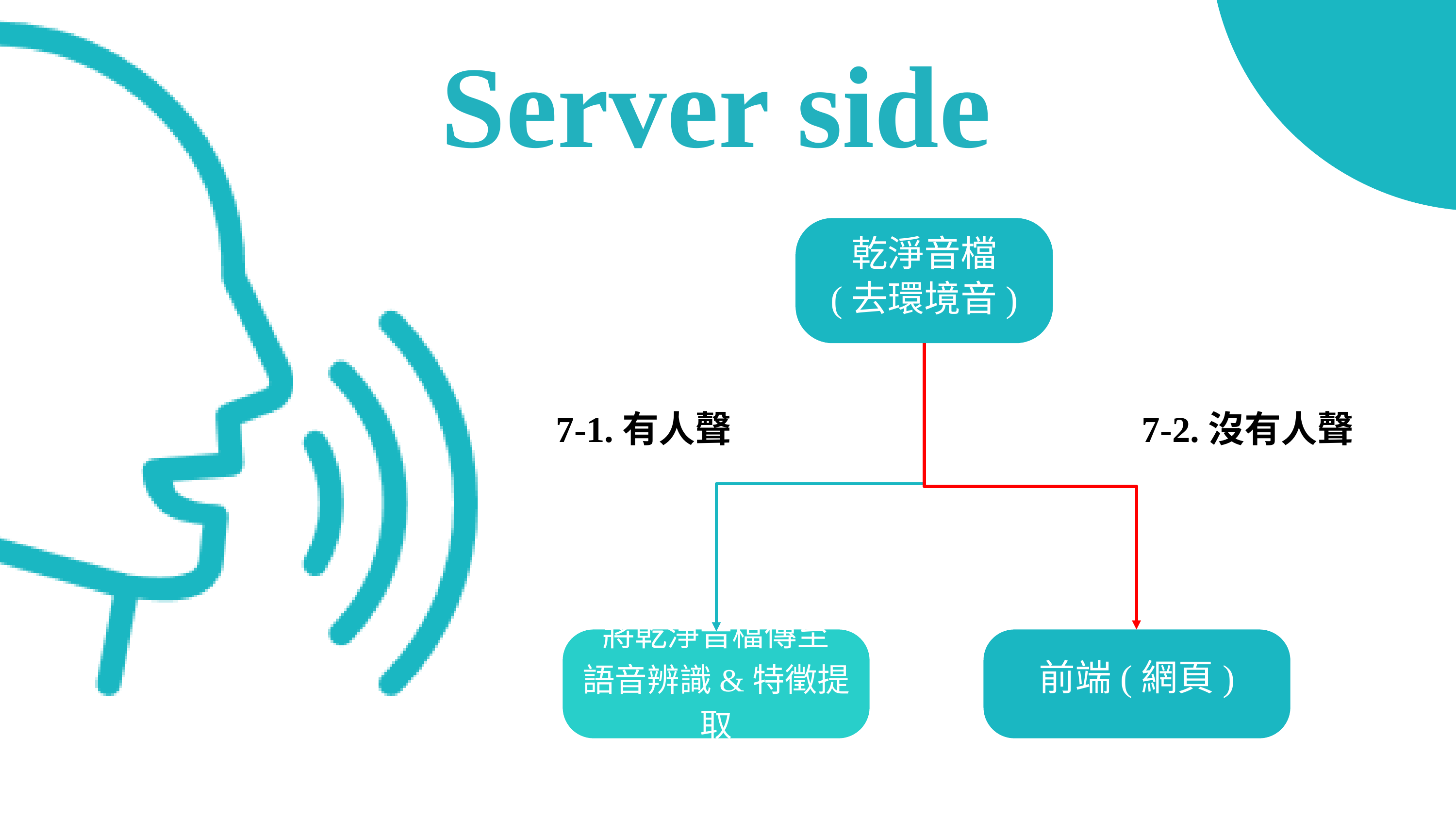

Server side
乾淨音檔
(去環境音)

7-1.有人聲
7-2.沒有人聲
將乾淨音檔傳至
語音辨識&特徵提取

前端(網頁)